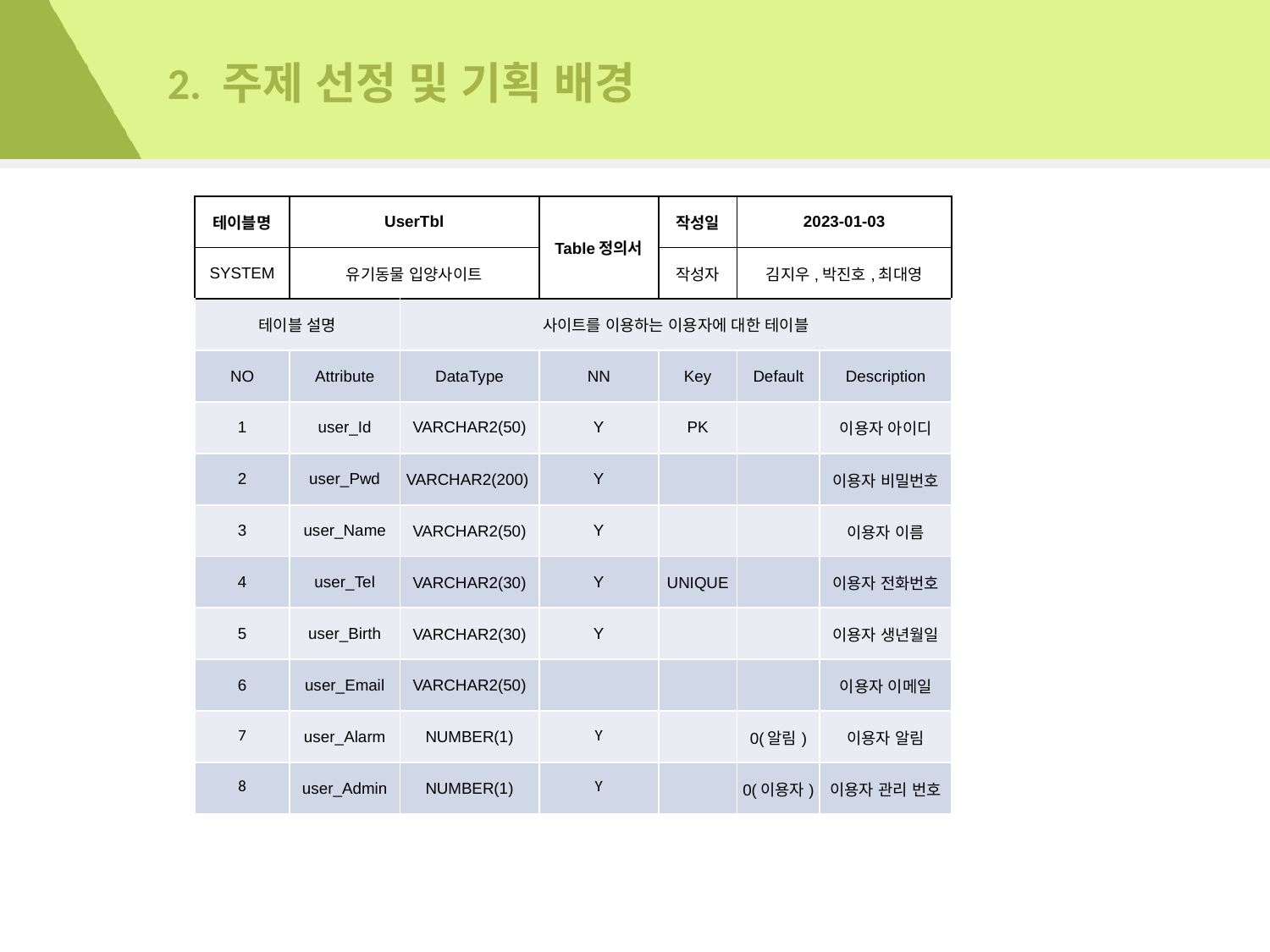

# 2. 주제 선정 및 기획 배경
| 테이블명 | UserTbl |  | Table정의서 | 작성일 | 2023-01-03 |  |
| --- | --- | --- | --- | --- | --- | --- |
| SYSTEM | 유기동물 입양사이트 |  |  | 작성자 | 김지우,박진호,최대영 |  |
| 테이블 설명 |  | 사이트를 이용하는 이용자에 대한 테이블 |  |  |  |  |
| NO | Attribute | DataType | NN | Key | Default | Description |
| 1 | user\_Id | VARCHAR2(50) | Y | PK |  | 이용자 아이디 |
| 2 | user\_Pwd | VARCHAR2(200) | Y |  |  | 이용자 비밀번호 |
| 3 | user\_Name | VARCHAR2(50) | Y |  |  | 이용자 이름 |
| 4 | user\_Tel | VARCHAR2(30) | Y | UNIQUE |  | 이용자 전화번호 |
| 5 | user\_Birth | VARCHAR2(30) | Y |  |  | 이용자 생년월일 |
| 6 | user\_Email | VARCHAR2(50) |  |  |  | 이용자 이메일 |
| 7 | user\_Alarm | NUMBER(1) | Y |  | 0(알림) | 이용자 알림 |
| 8 | user\_Admin | NUMBER(1) | Y |  | 0(이용자) | 이용자 관리 번호 |